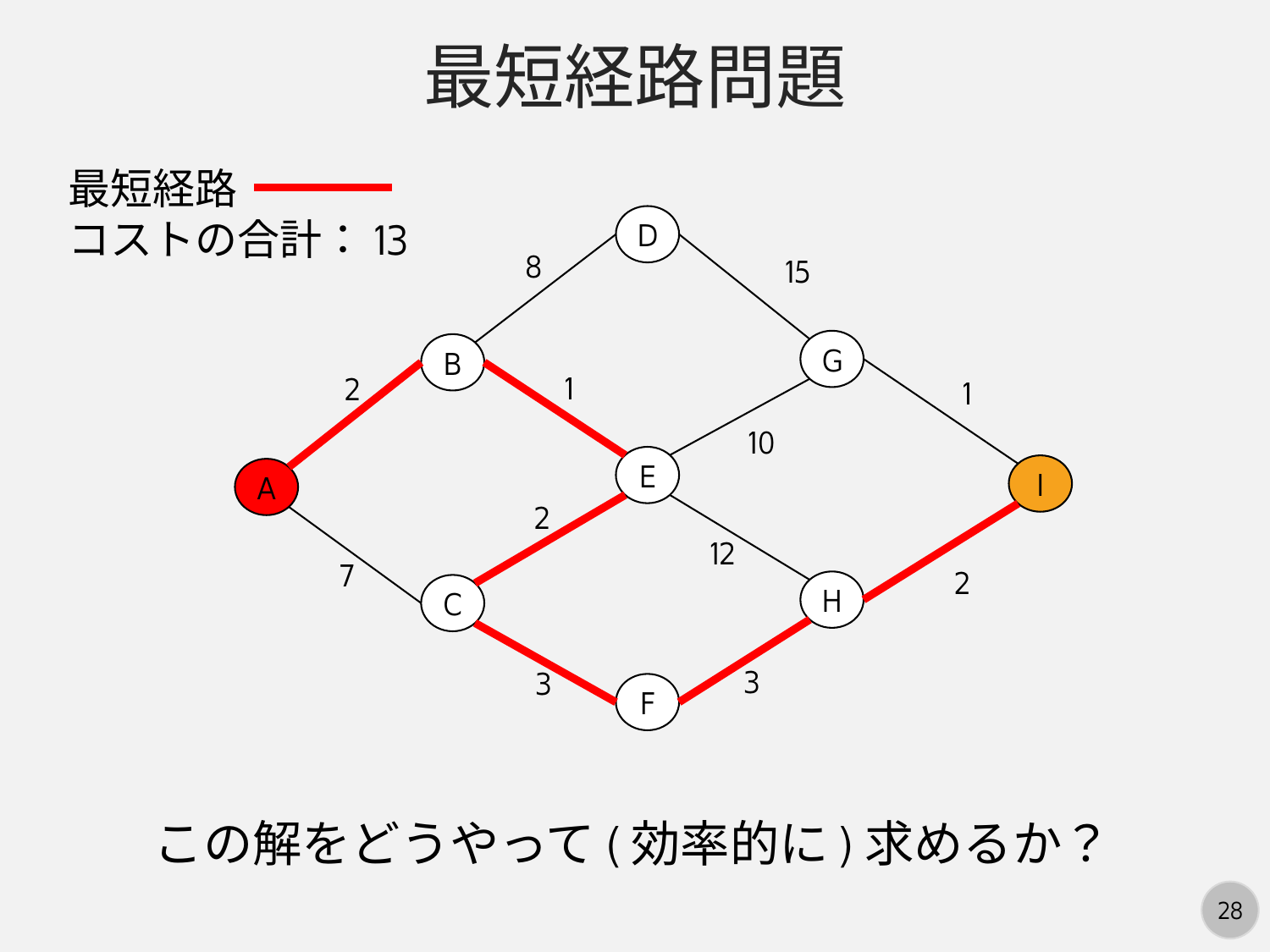

最短経路問題
最短経路
コストの合計：13
D
8
15
G
B
1
2
1
10
E
I
A
2
12
7
2
H
C
3
3
F
この解をどうやって(効率的に)求めるか？